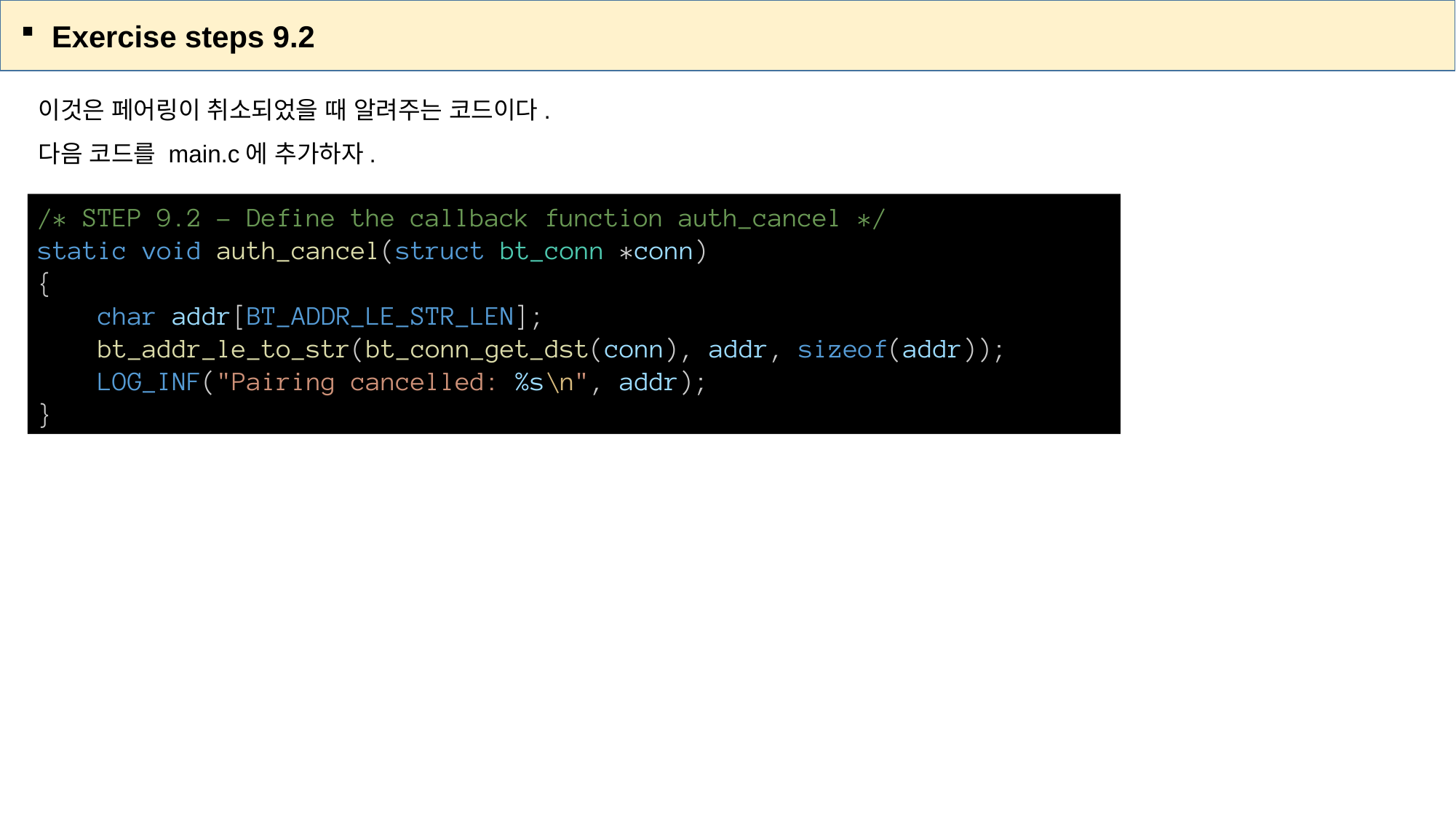

Exercise steps 9.2
이것은 페어링이 취소되었을 때 알려주는 코드이다.
다음 코드를 main.c에 추가하자.
/* STEP 9.2 - Define the callback function auth_cancel */
static void auth_cancel(struct bt_conn *conn)
{
    char addr[BT_ADDR_LE_STR_LEN];
    bt_addr_le_to_str(bt_conn_get_dst(conn), addr, sizeof(addr));
    LOG_INF("Pairing cancelled: %s\n", addr);
}